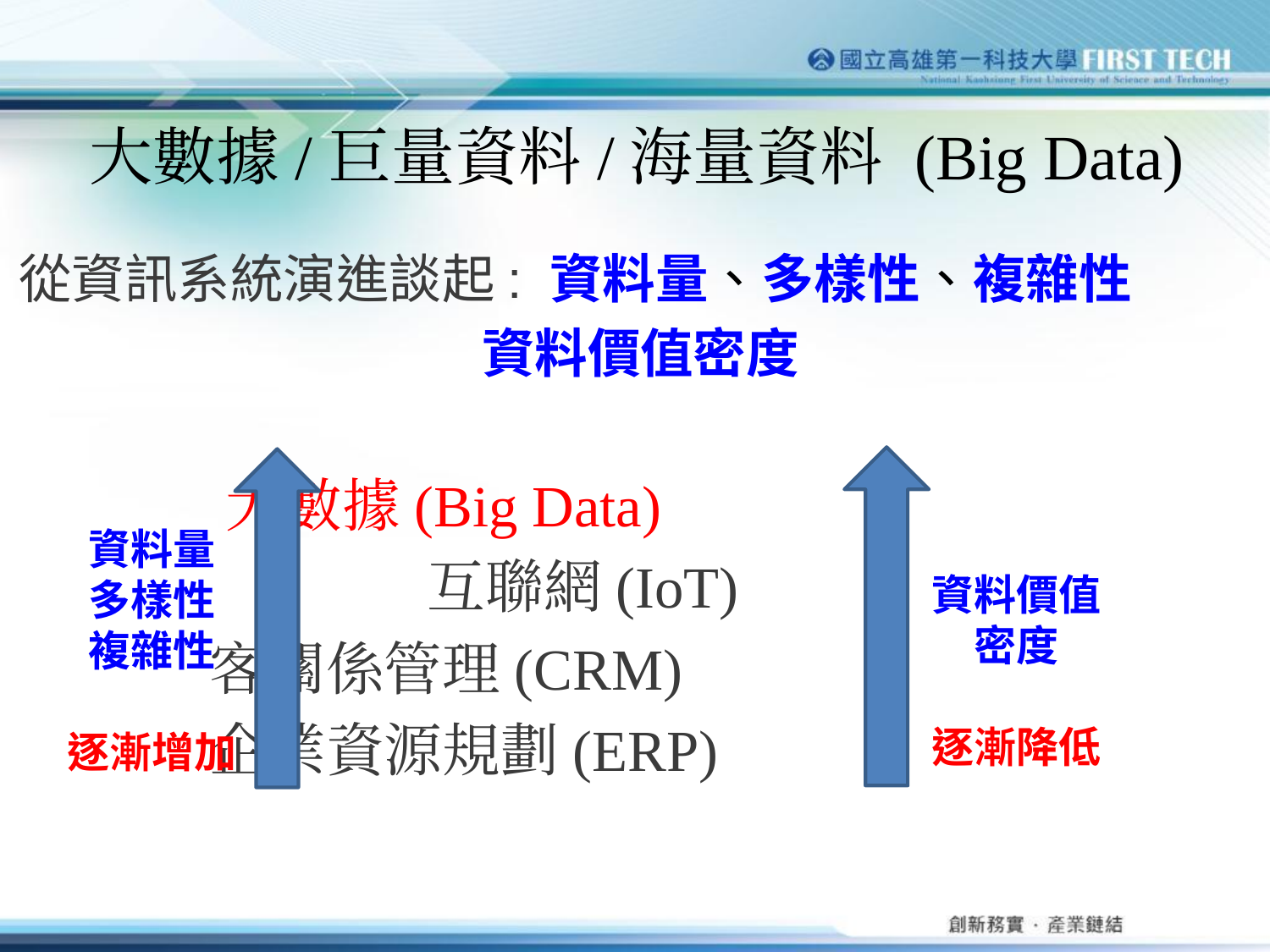

# 大數據/巨量資料/海量資料 (Big Data)
從資訊系統演進談起: 資料量、多樣性、複雜性
                                      資料價值密度

            大數據(Big Data)
                           互聯網(IoT)
           客關係管理(CRM)
           企業資源規劃(ERP)

資料量
多樣性
複雜性

逐漸增加
資料價值
密度

逐漸降低